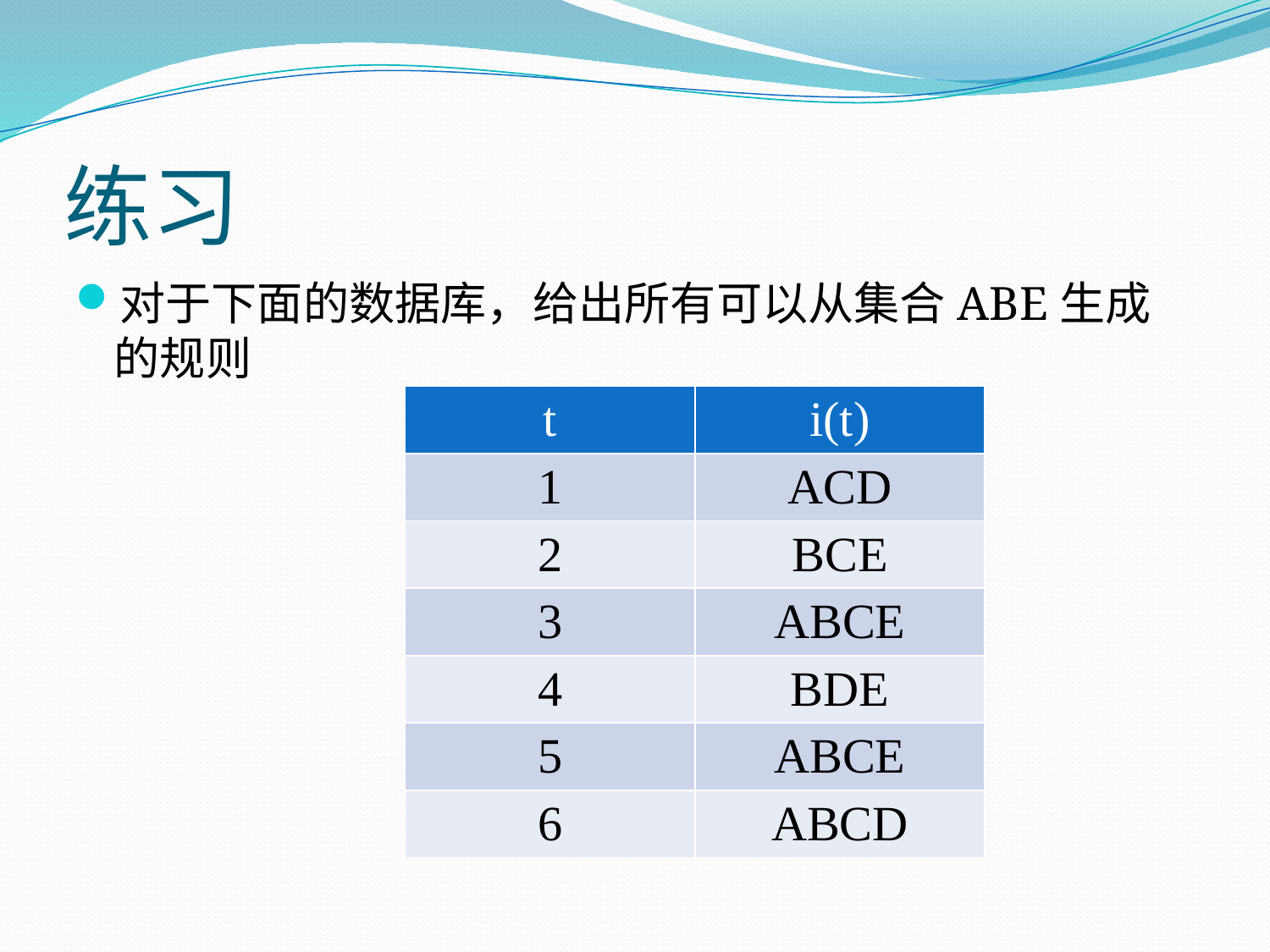

# 练习
对于下面的数据库，给出所有可以从集合ABE生成的规则
| t | i(t) |
| --- | --- |
| 1 | ACD |
| 2 | BCE |
| 3 | ABCE |
| 4 | BDE |
| 5 | ABCE |
| 6 | ABCD |